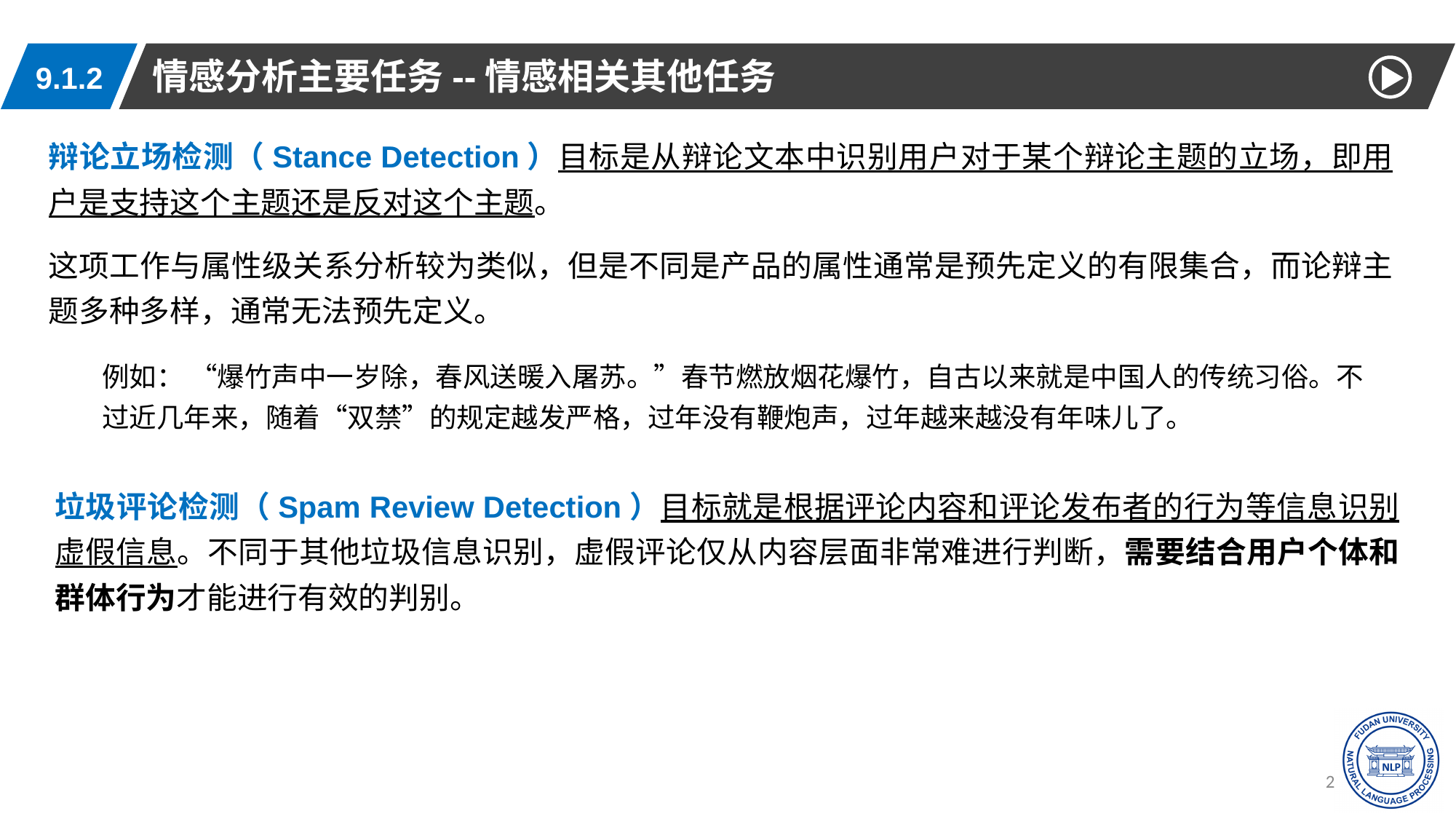

情感分析主要任务--情感相关其他任务
9.1.2

辩论立场检测（Stance Detection）目标是从辩论文本中识别用户对于某个辩论主题的立场，即用户是支持这个主题还是反对这个主题。
这项工作与属性级关系分析较为类似，但是不同是产品的属性通常是预先定义的有限集合，而论辩主题多种多样，通常无法预先定义。
例如： “爆竹声中一岁除，春风送暖入屠苏。”春节燃放烟花爆竹，自古以来就是中国人的传统习俗。不过近几年来，随着“双禁”的规定越发严格，过年没有鞭炮声，过年越来越没有年味儿了。
垃圾评论检测（Spam Review Detection）目标就是根据评论内容和评论发布者的行为等信息识别虚假信息。不同于其他垃圾信息识别，虚假评论仅从内容层面非常难进行判断，需要结合用户个体和群体行为才能进行有效的判别。
20